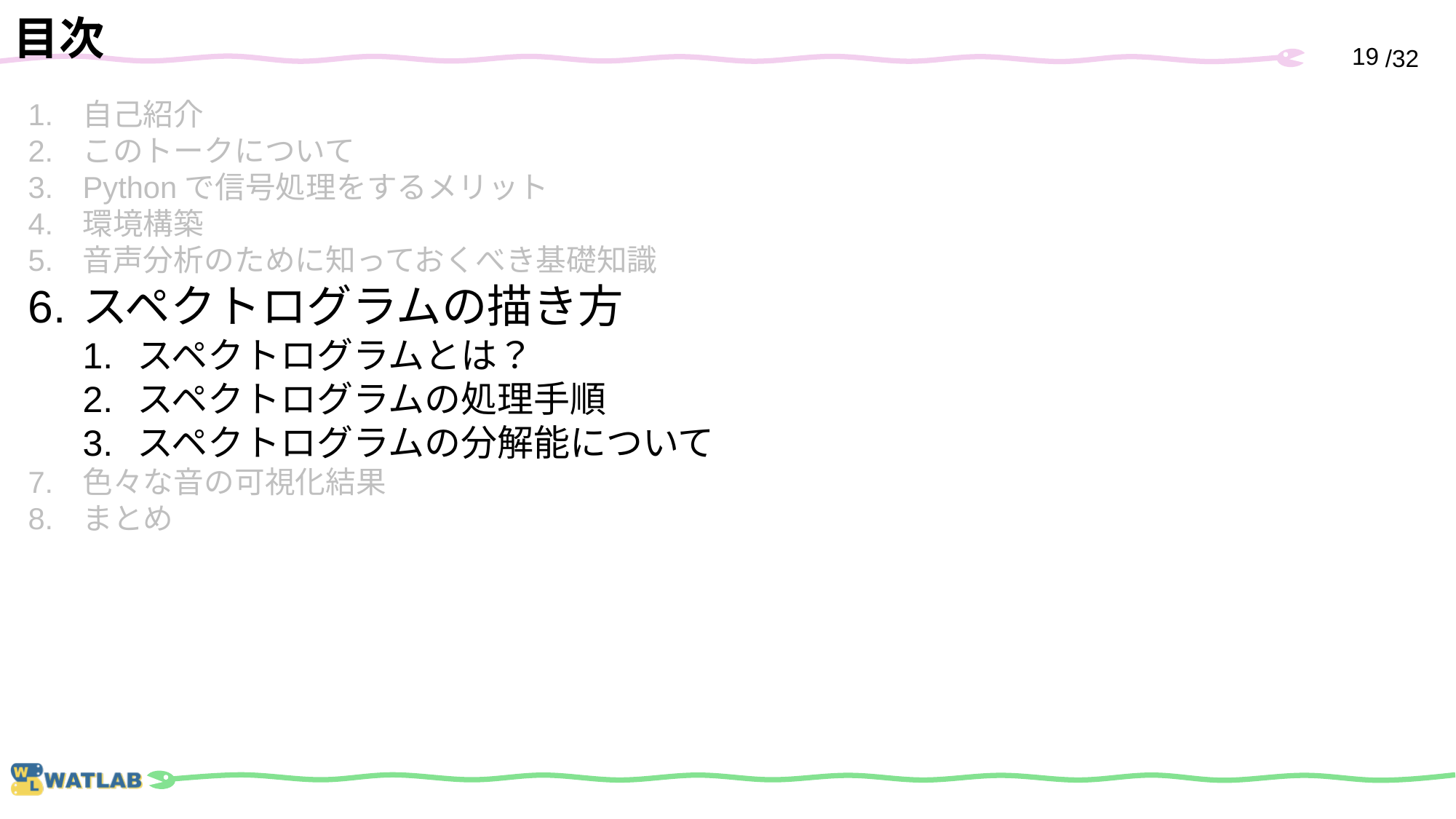

目次
19
自己紹介
このトークについて
Pythonで信号処理をするメリット
環境構築
音声分析のために知っておくべき基礎知識
スペクトログラムの描き方
スペクトログラムとは？
スペクトログラムの処理手順
スペクトログラムの分解能について
色々な音の可視化結果
まとめ